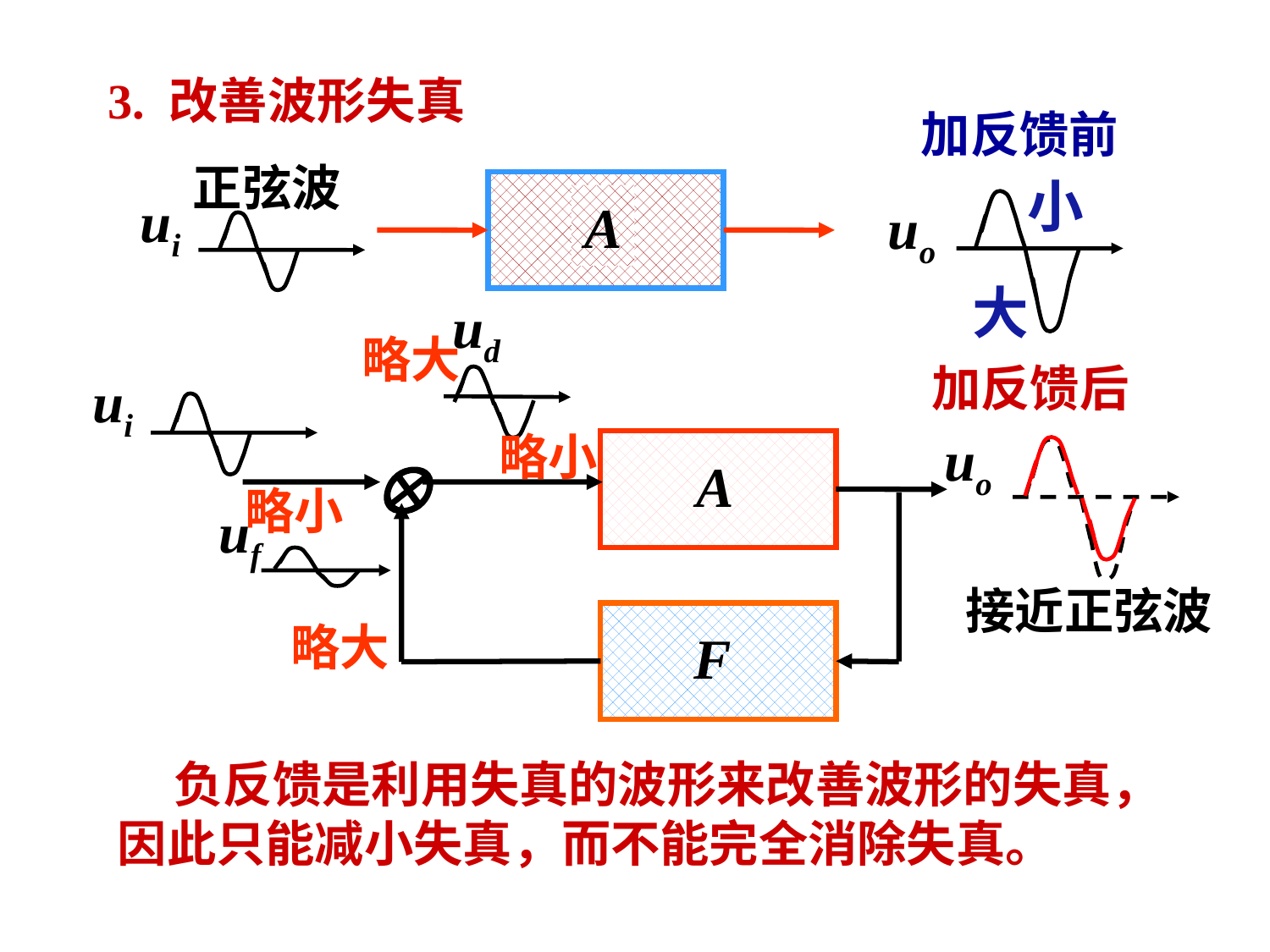

# 3. 改善波形失真
加反馈前
正弦波
小

A

ui

uo

大
ud

略大
加反馈后
ui

uo
⊗

A
F
略小

略小
uf

接近正弦波
略大
    负反馈是利用失真的波形来改善波形的失真，因此只能减小失真，而不能完全消除失真。